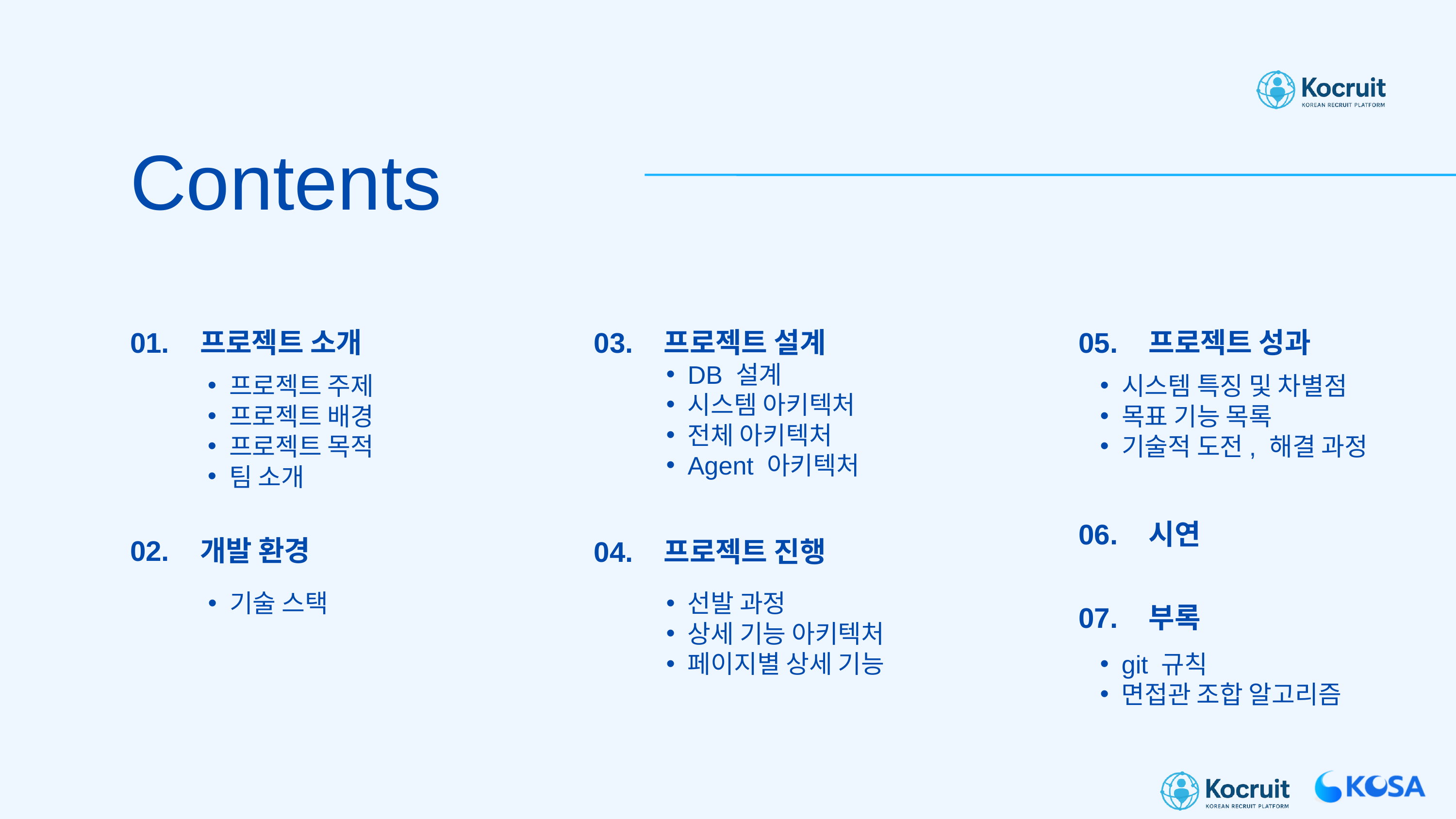

Contents

01.   프로젝트 소개
03.   프로젝트 설계
05.   프로젝트 성과

DB 설계
시스템 아키텍처
전체 아키텍처
Agent 아키텍처

프로젝트 주제
프로젝트 배경
프로젝트 목적
팀 소개
시스템 특징 및 차별점
목표 기능 목록
기술적 도전, 해결 과정
06.   시연

02.   개발 환경
04.   프로젝트 진행
기술 스택

선발 과정
상세 기능 아키텍처
페이지별 상세 기능
07.   부록

git 규칙
면접관 조합 알고리즘